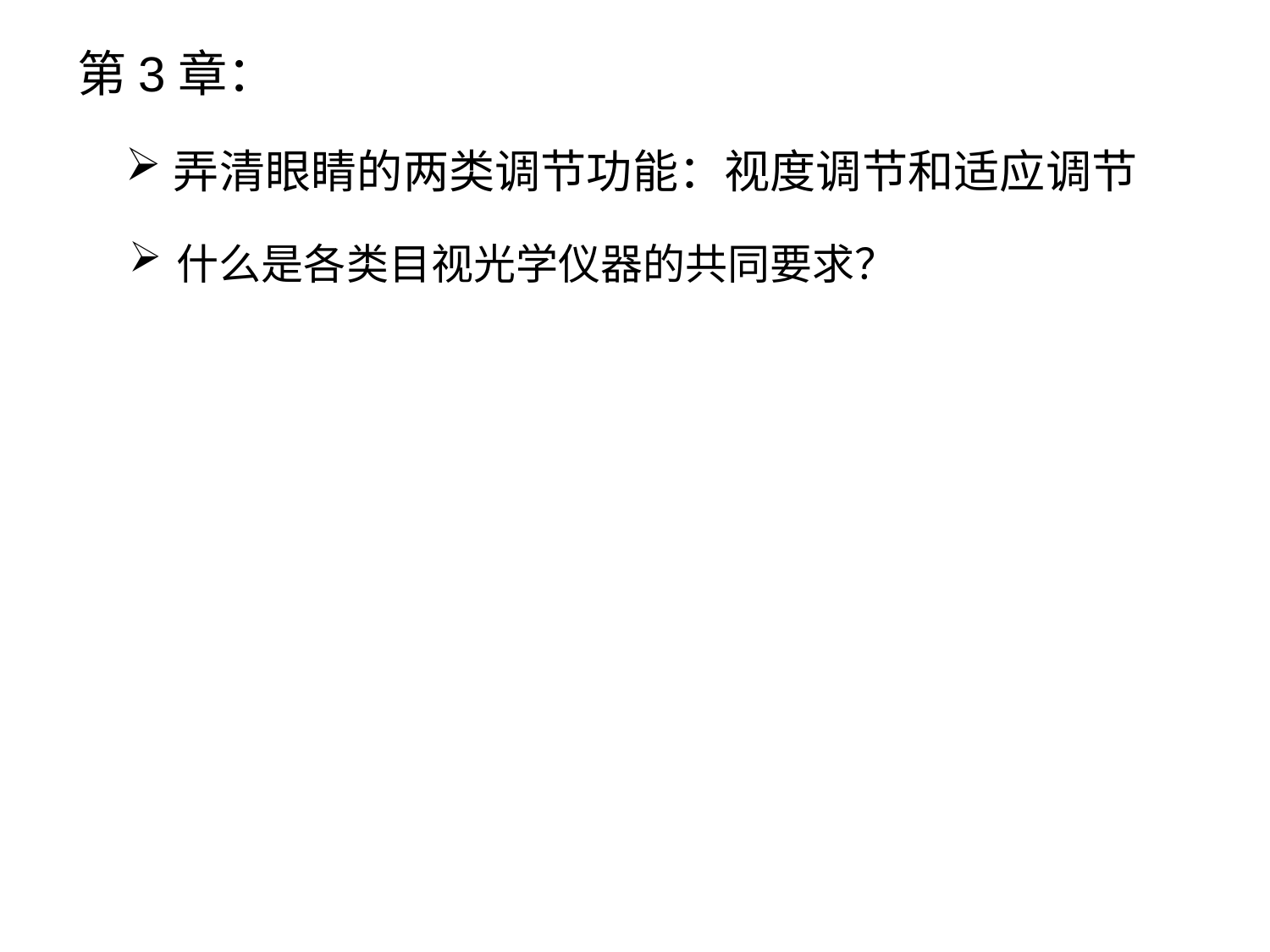

第3章：
弄清眼睛的两类调节功能：视度调节和适应调节
什么是各类目视光学仪器的共同要求？